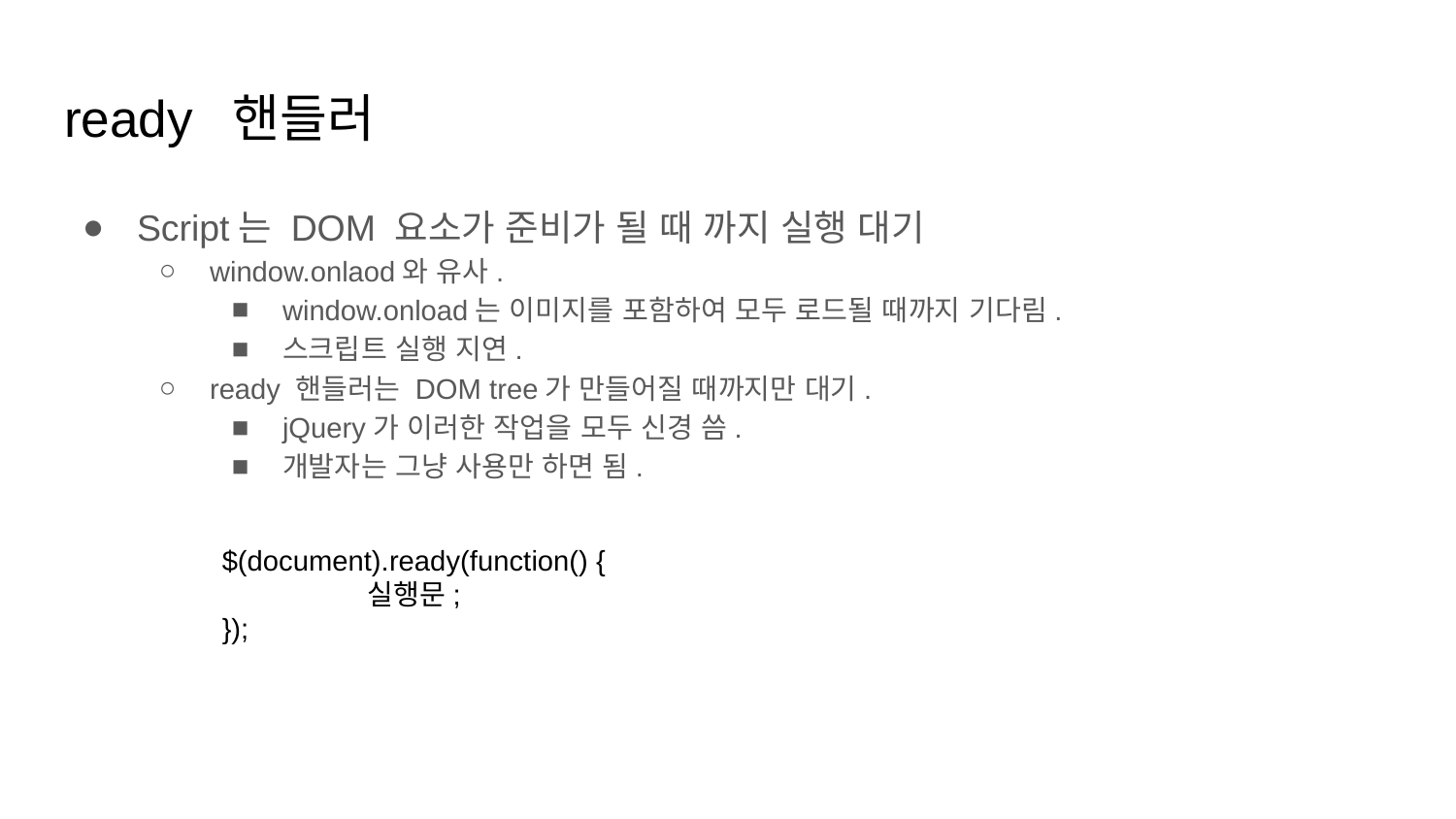

# ready  핸들러
Script는 DOM 요소가 준비가 될 때 까지 실행 대기
window.onlaod와 유사.
window.onload는 이미지를 포함하여 모두 로드될 때까지 기다림.
스크립트 실행 지연.
ready 핸들러는 DOM tree가 만들어질 때까지만 대기.
jQuery가 이러한 작업을 모두 신경 씀.
개발자는 그냥 사용만 하면 됨.
$(document).ready(function() {
	실행문;
});